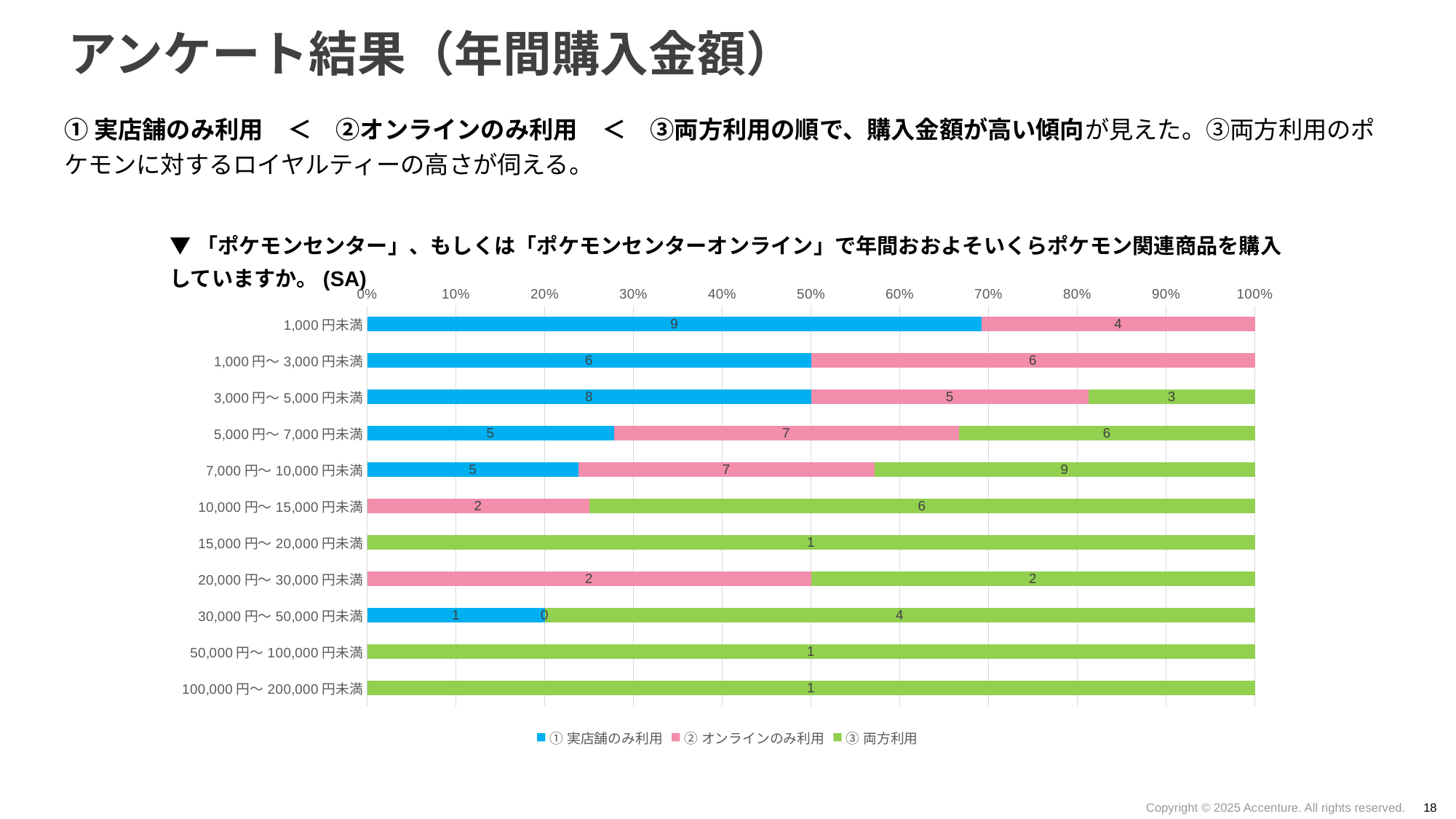

# アンケート結果（年間購入金額）
①実店舗のみ利用　＜　②オンラインのみ利用　＜　③両方利用の順で、購入金額が高い傾向が見えた。③両方利用のポケモンに対するロイヤルティーの高さが伺える。
▼「ポケモンセンター」、もしくは「ポケモンセンターオンライン」で年間おおよそいくらポケモン関連商品を購入していますか。(SA)

### Chart

| Category | ①実店舗のみ利用 | ②オンラインのみ利用 | ③両方利用 |
|---|---|---|---|
| 1,000円未満 | 9.0 | 4.0 | 0.0 |
| 1,000円～3,000円未満 | 6.0 | 6.0 | 0.0 |
| 3,000円～5,000円未満 | 8.0 | 5.0 | 3.0 |
| 5,000円～7,000円未満 | 5.0 | 7.0 | 6.0 |
| 7,000円～10,000円未満 | 5.0 | 7.0 | 9.0 |
| 10,000円～15,000円未満 | 0.0 | 2.0 | 6.0 |
| 15,000円～20,000円未満 | 0.0 | 0.0 | 1.0 |
| 20,000円～30,000円未満 | 0.0 | 2.0 | 2.0 |
| 30,000円～50,000円未満 | 1.0 | 0.0 | 4.0 |
| 50,000円～100,000円未満 | 0.0 | 0.0 | 1.0 |
| 100,000円～200,000円未満 | 0.0 | 0.0 | 1.0 |